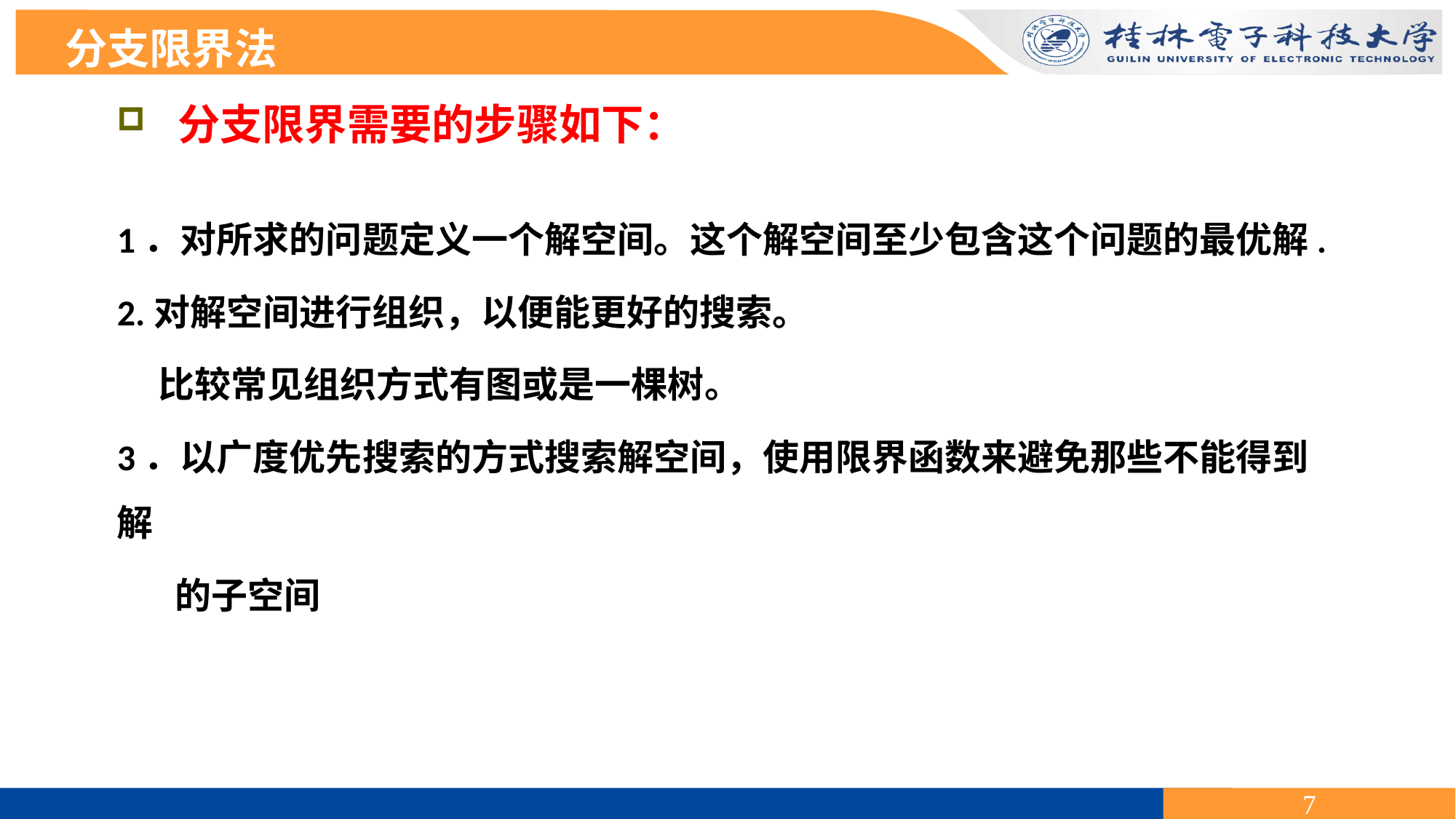

分支限界法
 分支限界需要的步骤如下：
1．对所求的问题定义一个解空间。这个解空间至少包含这个问题的最优解.
2.对解空间进行组织，以便能更好的搜索。
    比较常见组织方式有图或是一棵树。
3．以广度优先搜索的方式搜索解空间，使用限界函数来避免那些不能得到解
      的子空间